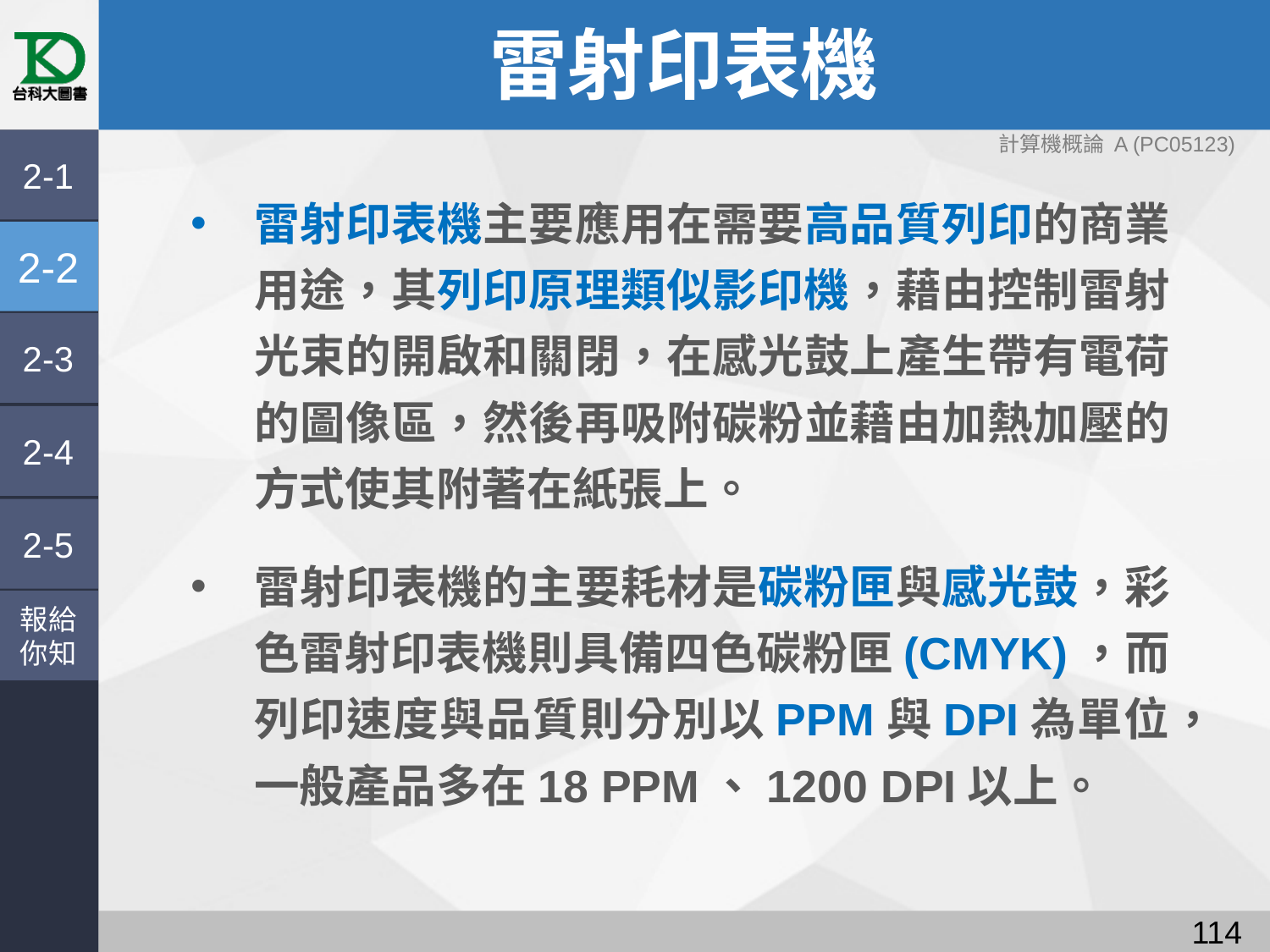

# 雷射印表機
計算機概論 A (PC05123)
2-1
雷射印表機主要應用在需要高品質列印的商業用途，其列印原理類似影印機，藉由控制雷射光束的開啟和關閉，在感光鼓上產生帶有電荷的圖像區，然後再吸附碳粉並藉由加熱加壓的方式使其附著在紙張上。
雷射印表機的主要耗材是碳粉匣與感光鼓，彩色雷射印表機則具備四色碳粉匣(CMYK)，而列印速度與品質則分別以PPM與DPI為單位，一般產品多在18 PPM、1200 DPI以上。
2-2
2-3
2-4
2-5
報給
你知
114